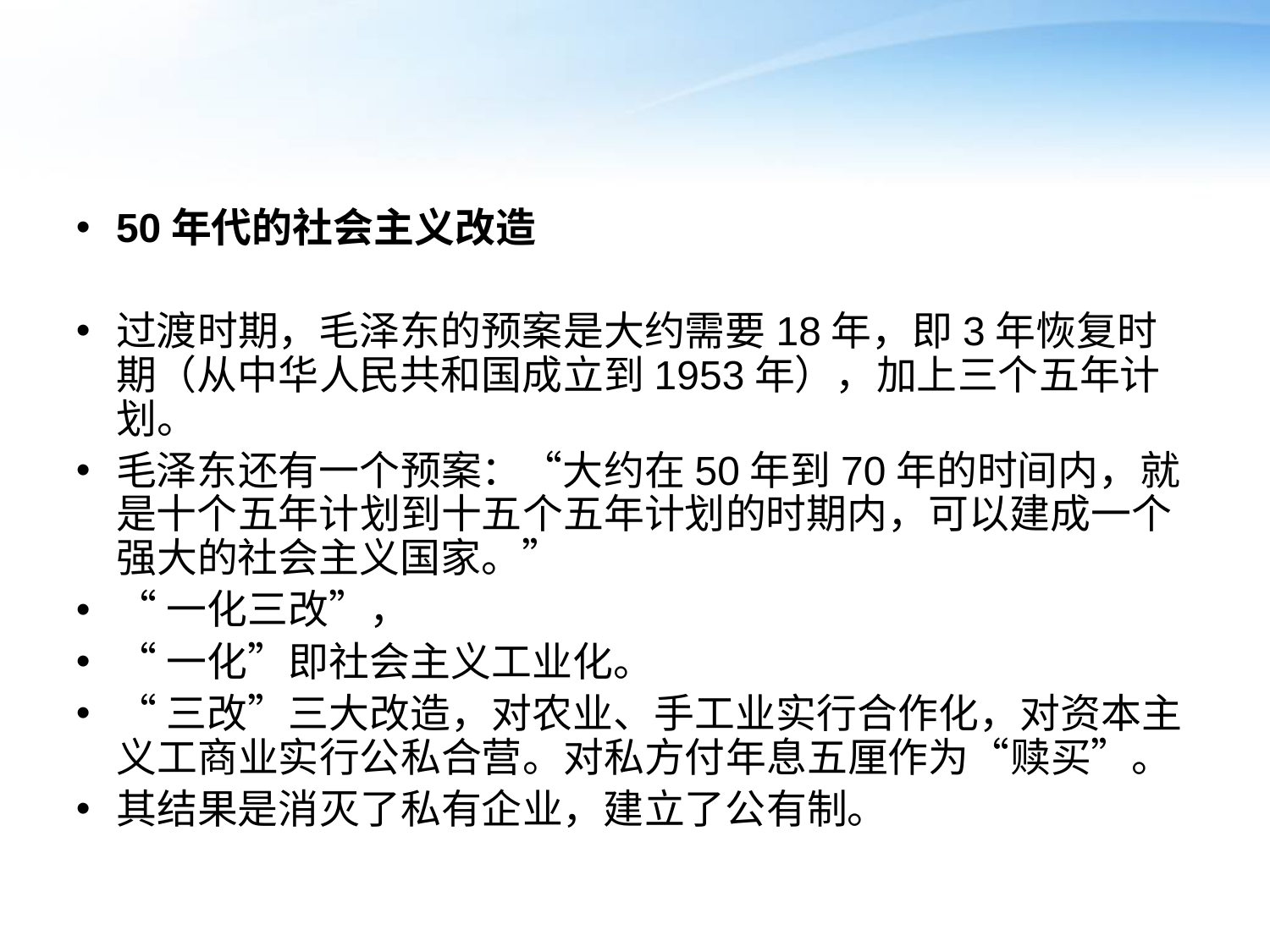

#
50年代的社会主义改造

过渡时期，毛泽东的预案是大约需要18年，即3年恢复时期（从中华人民共和国成立到1953年），加上三个五年计划。
毛泽东还有一个预案：“大约在50年到70年的时间内，就是十个五年计划到十五个五年计划的时期内，可以建成一个强大的社会主义国家。”
“一化三改”，
“一化”即社会主义工业化。
“三改”三大改造，对农业、手工业实行合作化，对资本主义工商业实行公私合营。对私方付年息五厘作为“赎买”。
其结果是消灭了私有企业，建立了公有制。